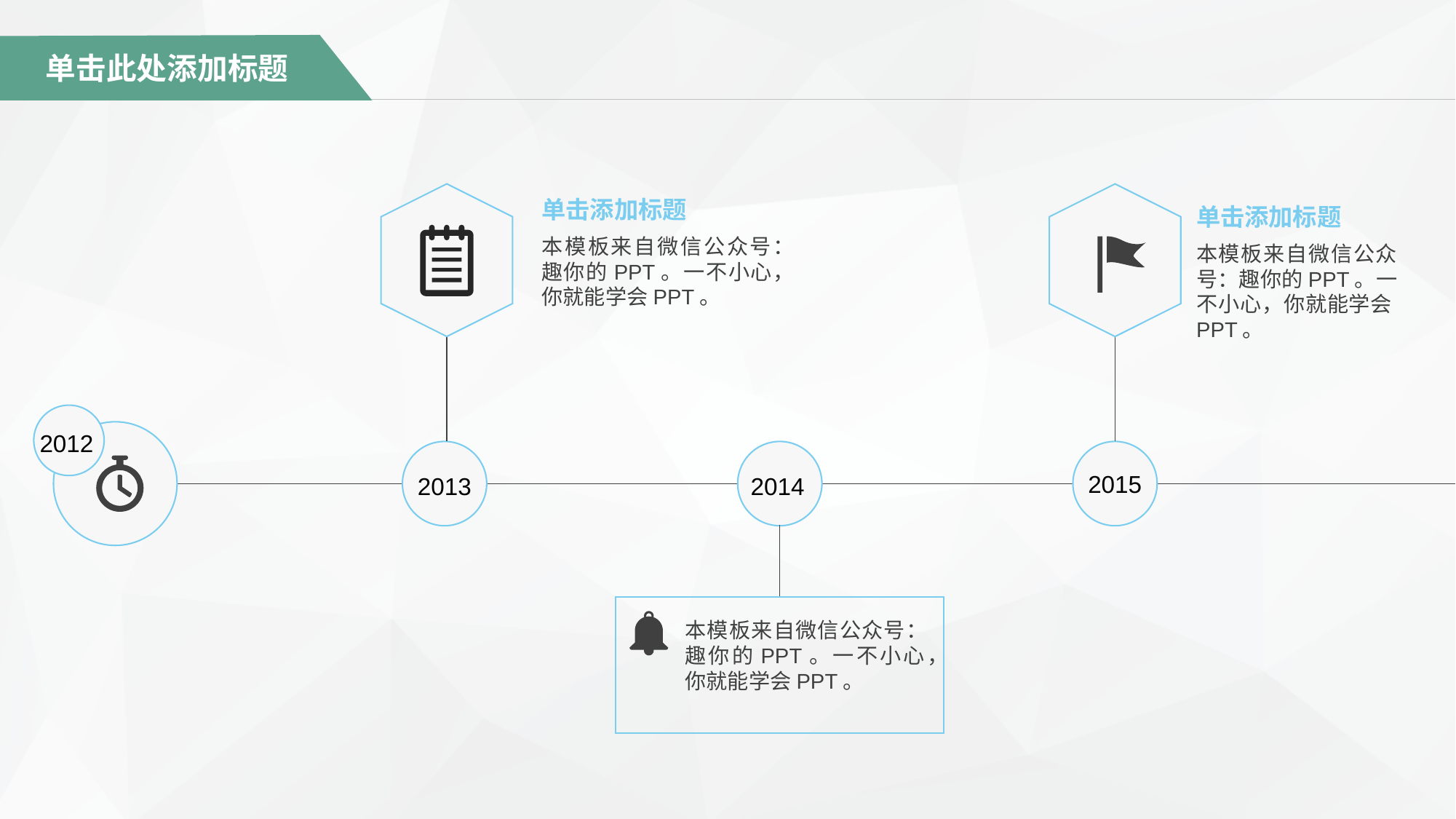

单击此处添加标题

单击添加标题
本模板来自微信公众号：趣你的PPT。一不小心，你就能学会PPT。

单击添加标题
本模板来自微信公众号：趣你的PPT。一不小心，你就能学会PPT。

2012

2013

2014

2015

本模板来自微信公众号：趣你的PPT。一不小心，你就能学会PPT。